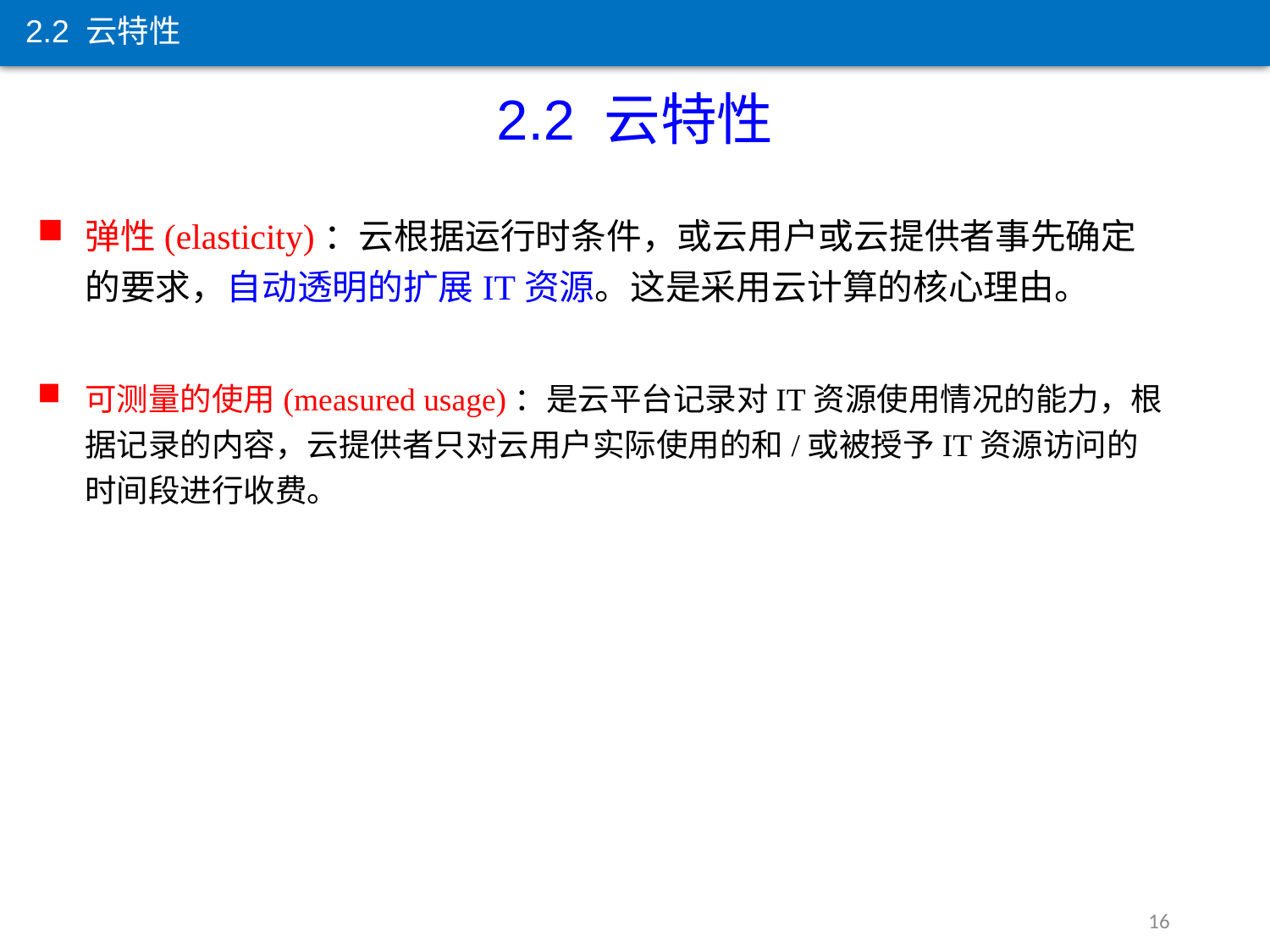

2.2 云特性
2.2 云特性
弹性(elasticity)：云根据运行时条件，或云用户或云提供者事先确定的要求，自动透明的扩展IT资源。这是采用云计算的核心理由。

可测量的使用(measured usage)：是云平台记录对IT资源使用情况的能力，根据记录的内容，云提供者只对云用户实际使用的和/或被授予IT资源访问的时间段进行收费。

16